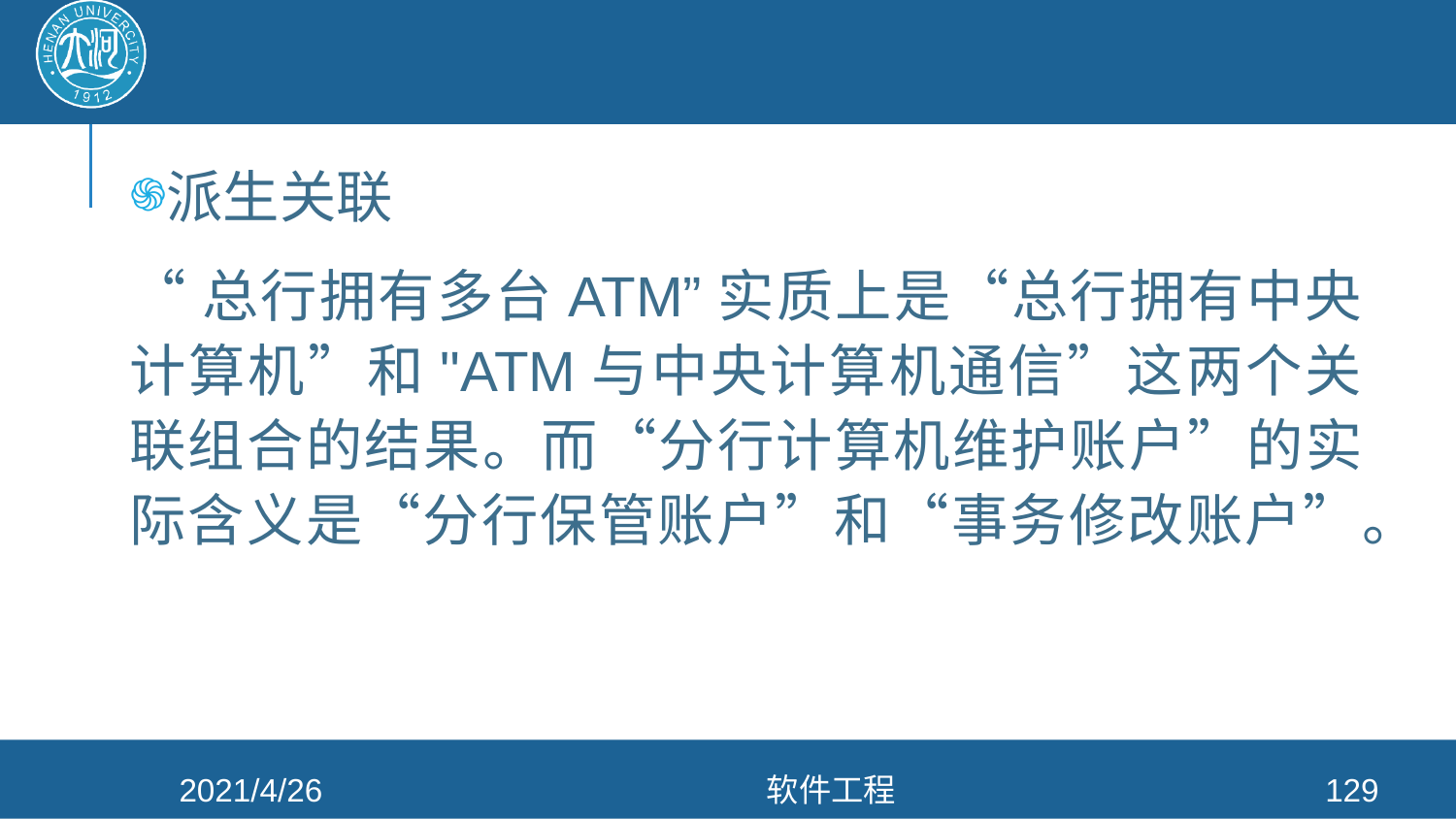

#
派生关联
“总行拥有多台ATM”实质上是“总行拥有中央计算机”和"ATM与中央计算机通信”这两个关联组合的结果。而“分行计算机维护账户”的实际含义是“分行保管账户”和“事务修改账户”。
2021/4/26
软件工程
129